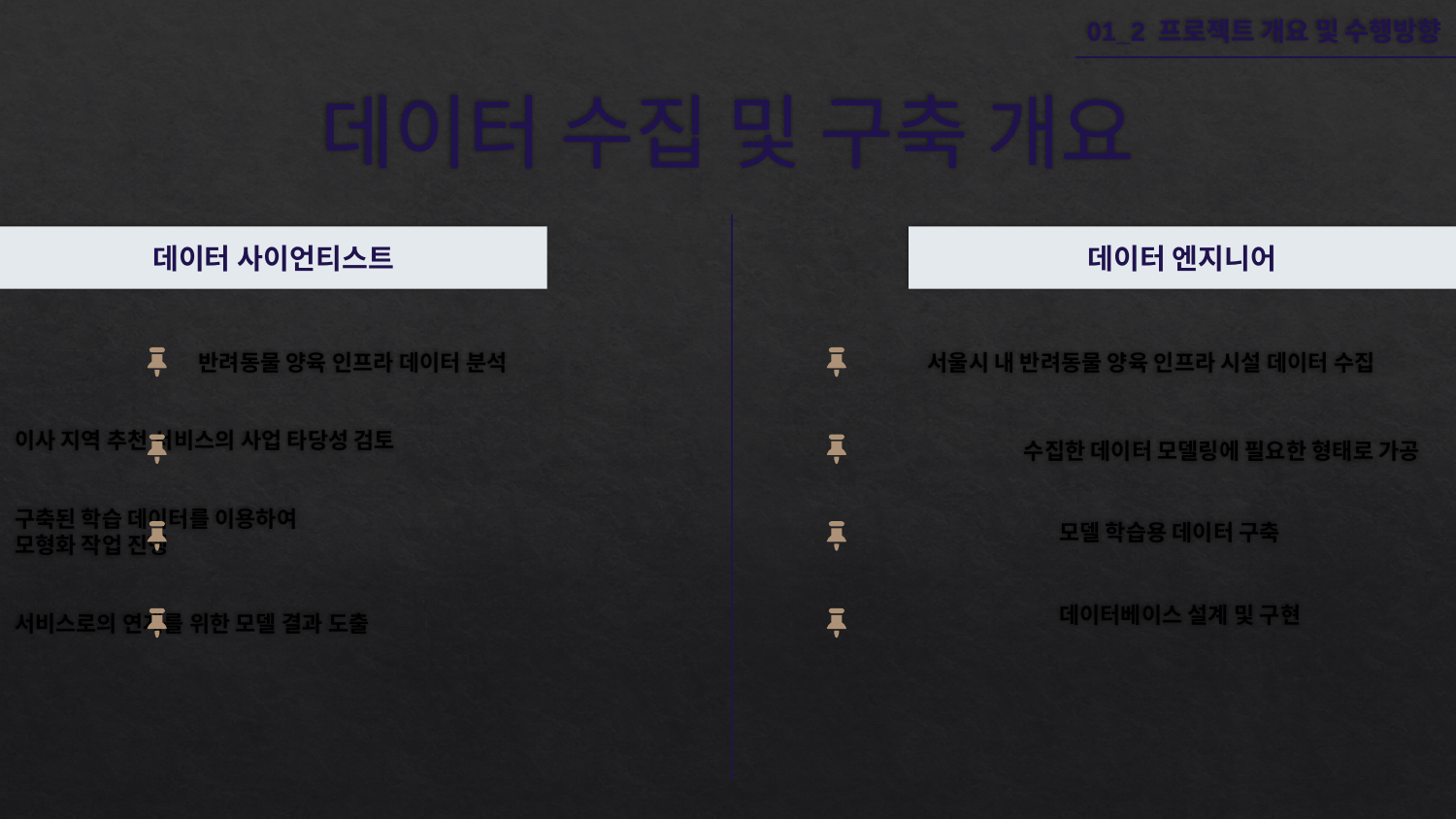

01_2 프로젝트 개요 및 수행방향
# 데이터 수집 및 구축 개요
데이터 사이언티스트
데이터 엔지니어
반려동물 양육 인프라 데이터 분석
서울시 내 반려동물 양육 인프라 시설 데이터 수집

이사 지역 추천 서비스의 사업 타당성 검토
수집한 데이터 모델링에 필요한 형태로 가공

구축된 학습 데이터를 이용하여
모형화 작업 진행
모델 학습용 데이터 구축

데이터베이스 설계 및 구현
서비스로의 연계를 위한 모델 결과 도출